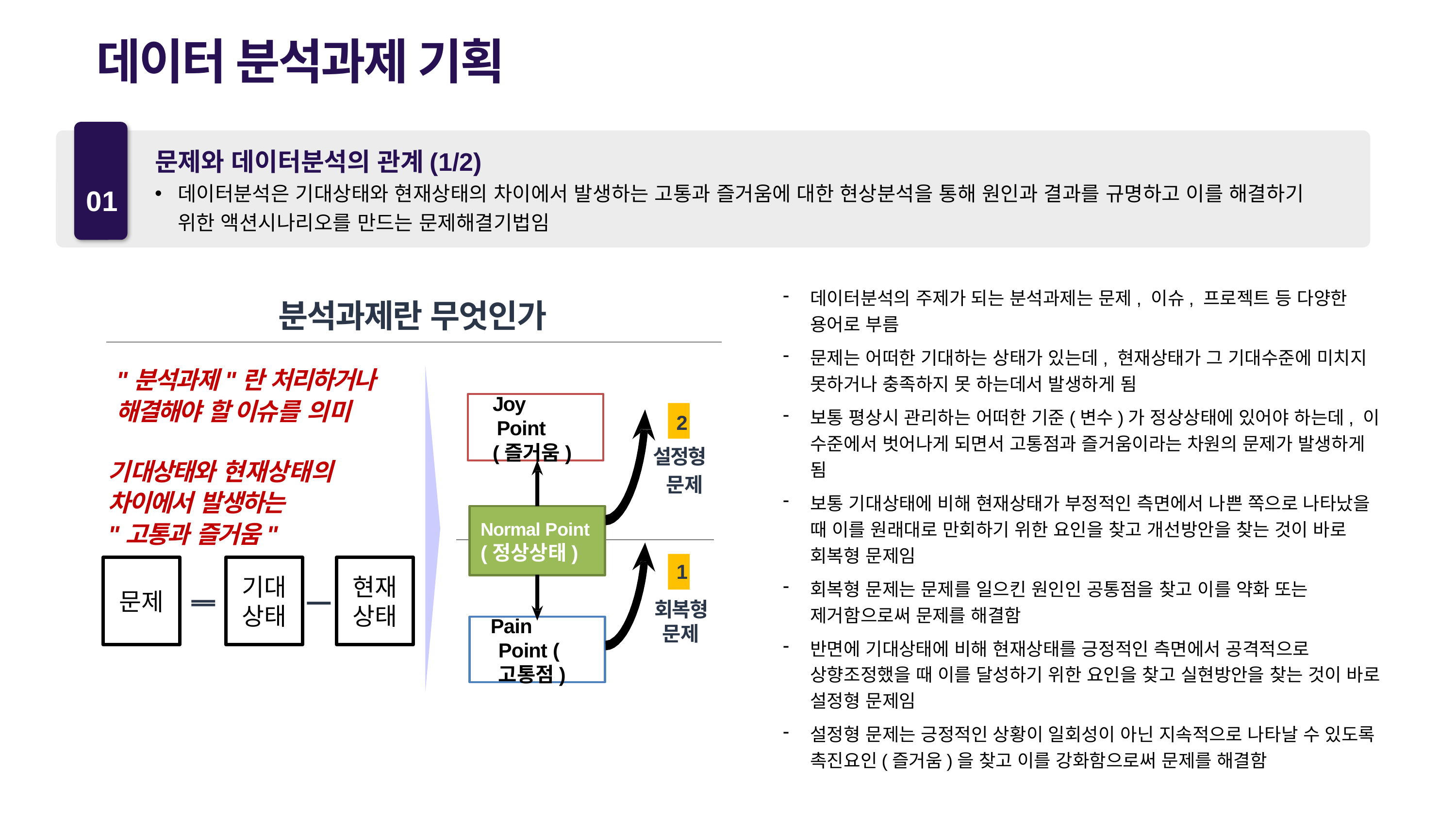

데이터 분석과제 기획

01
문제와 데이터분석의 관계(1/2)
데이터분석은 기대상태와 현재상태의 차이에서 발생하는 고통과 즐거움에 대한 현상분석을 통해 원인과 결과를 규명하고 이를 해결하기 위한 액션시나리오를 만드는 문제해결기법임
데이터분석의 주제가 되는 분석과제는 문제, 이슈, 프로젝트 등 다양한 용어로 부름

문제는 어떠한 기대하는 상태가 있는데, 현재상태가 그 기대수준에 미치지 못하거나 충족하지 못 하는데서 발생하게 됨

보통 평상시 관리하는 어떠한 기준(변수)가 정상상태에 있어야 하는데, 이 수준에서 벗어나게 되면서 고통점과 즐거움이라는 차원의 문제가 발생하게 됨

보통 기대상태에 비해 현재상태가 부정적인 측면에서 나쁜 쪽으로 나타났을 때 이를 원래대로 만회하기 위한 요인을 찾고 개선방안을 찾는 것이 바로 회복형 문제임

회복형 문제는 문제를 일으킨 원인인 공통점을 찾고 이를 약화 또는 제거함으로써 문제를 해결함

반면에 기대상태에 비해 현재상태를 긍정적인 측면에서 공격적으로 상향조정했을 때 이를 달성하기 위한 요인을 찾고 실현방안을 찾는 것이 바로 설정형 문제임

설정형 문제는 긍정적인 상황이 일회성이 아닌 지속적으로 나타날 수 있도록 촉진요인(즐거움)을 찾고 이를 강화함으로써 문제를 해결함
분석과제란 무엇인가

"분석과제"란 처리하거나
해결해야 할 이슈를 의미

Joy Point
(즐거움)

2

설정형
 문제
기대상태와 현재상태의
차이에서 발생하는
"고통과 즐거움"

Normal Point
(정상상태)

1
문제
기대상태
현재상태

ᅳ
ᆖ
회복형 문제
Pain Point (고통점)